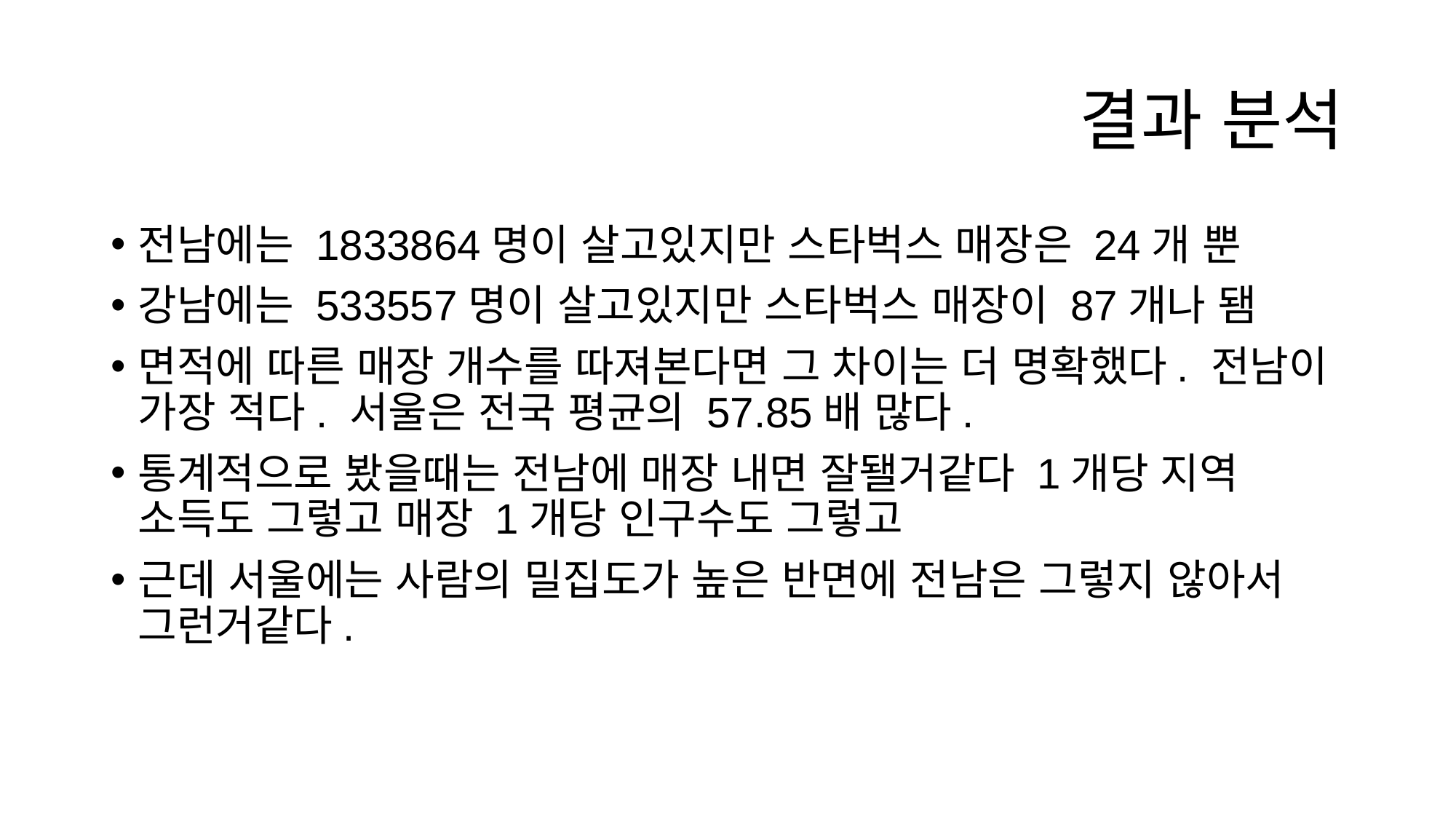

# 결과 분석
전남에는 1833864명이 살고있지만 스타벅스 매장은 24개 뿐
강남에는 533557명이 살고있지만 스타벅스 매장이 87개나 됌
면적에 따른 매장 개수를 따져본다면 그 차이는 더 명확했다. 전남이 가장 적다. 서울은 전국 평균의 57.85배 많다.
통계적으로 봤을때는 전남에 매장 내면 잘됄거같다 1개당 지역 소득도 그렇고 매장 1개당 인구수도 그렇고
근데 서울에는 사람의 밀집도가 높은 반면에 전남은 그렇지 않아서 그런거같다.